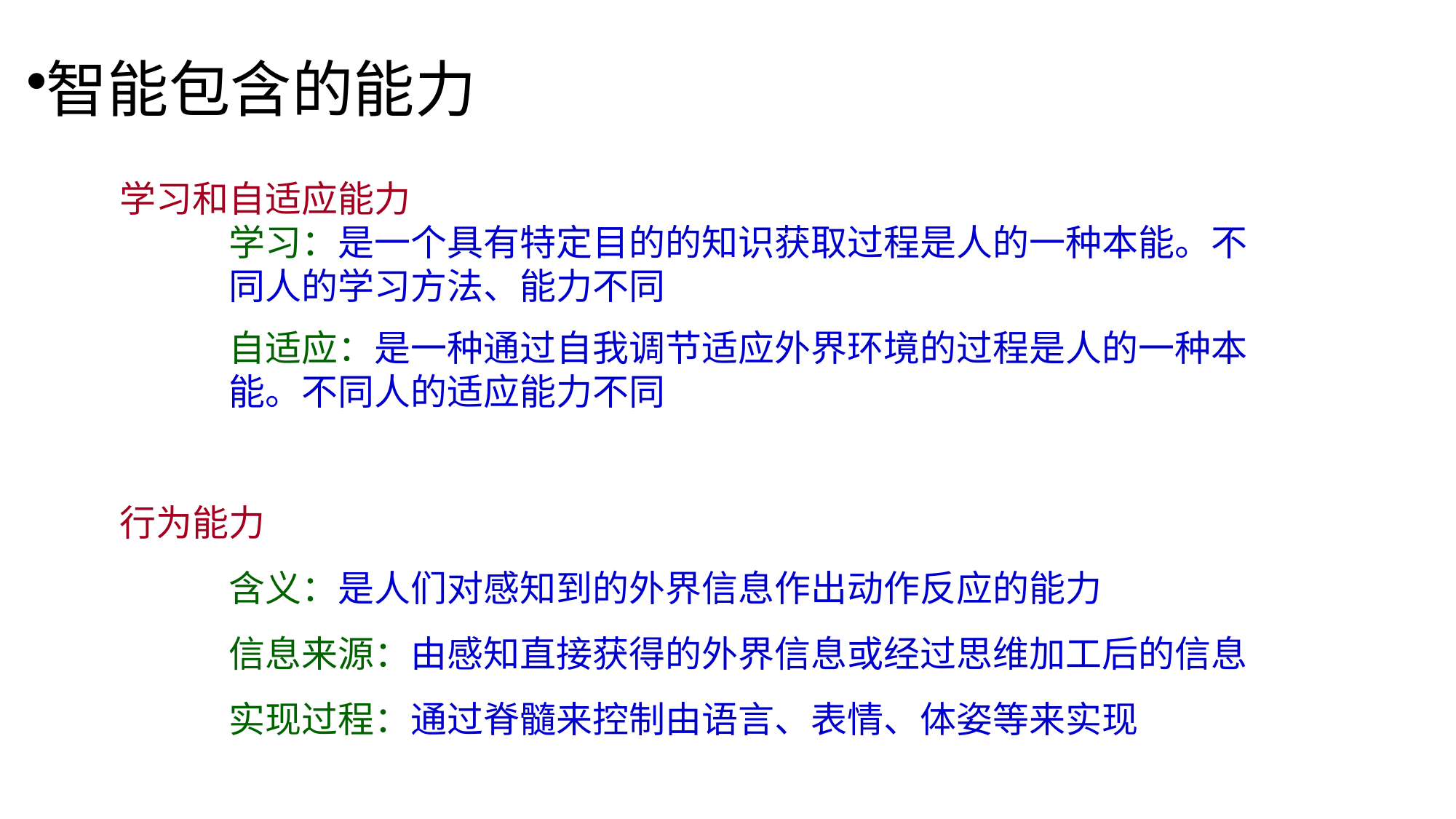

智能包含的能力
学习和自适应能力
	学习：是一个具有特定目的的知识获取过程是人的一种本能。不	同人的学习方法、能力不同
	自适应：是一种通过自我调节适应外界环境的过程是人的一种本	能。不同人的适应能力不同

行为能力
	含义：是人们对感知到的外界信息作出动作反应的能力
	信息来源：由感知直接获得的外界信息或经过思维加工后的信息
	实现过程：通过脊髓来控制由语言、表情、体姿等来实现